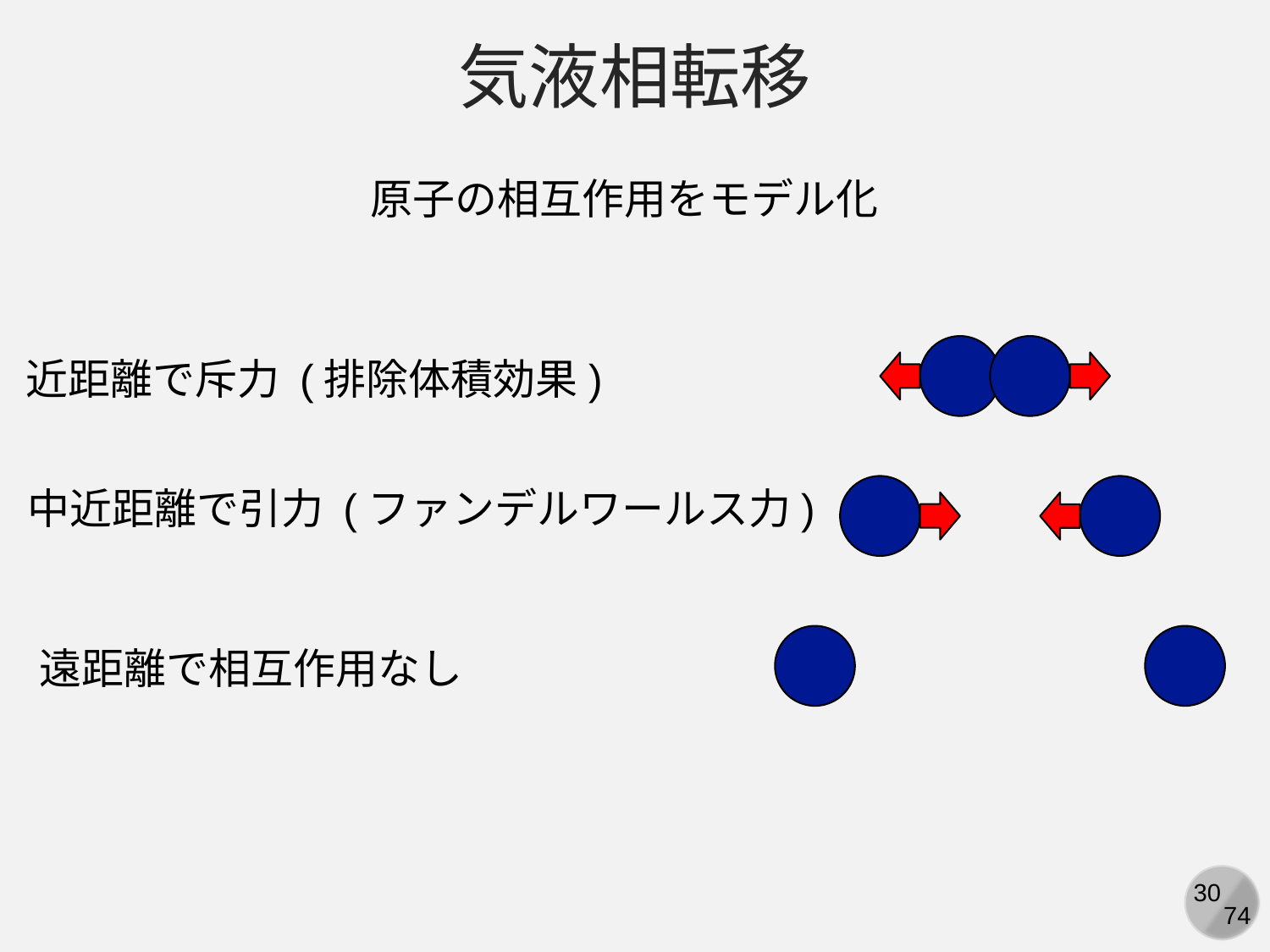

気液相転移
原子の相互作用をモデル化

近距離で斥力 (排除体積効果)

中近距離で引力 (ファンデルワールス力)

遠距離で相互作用なし